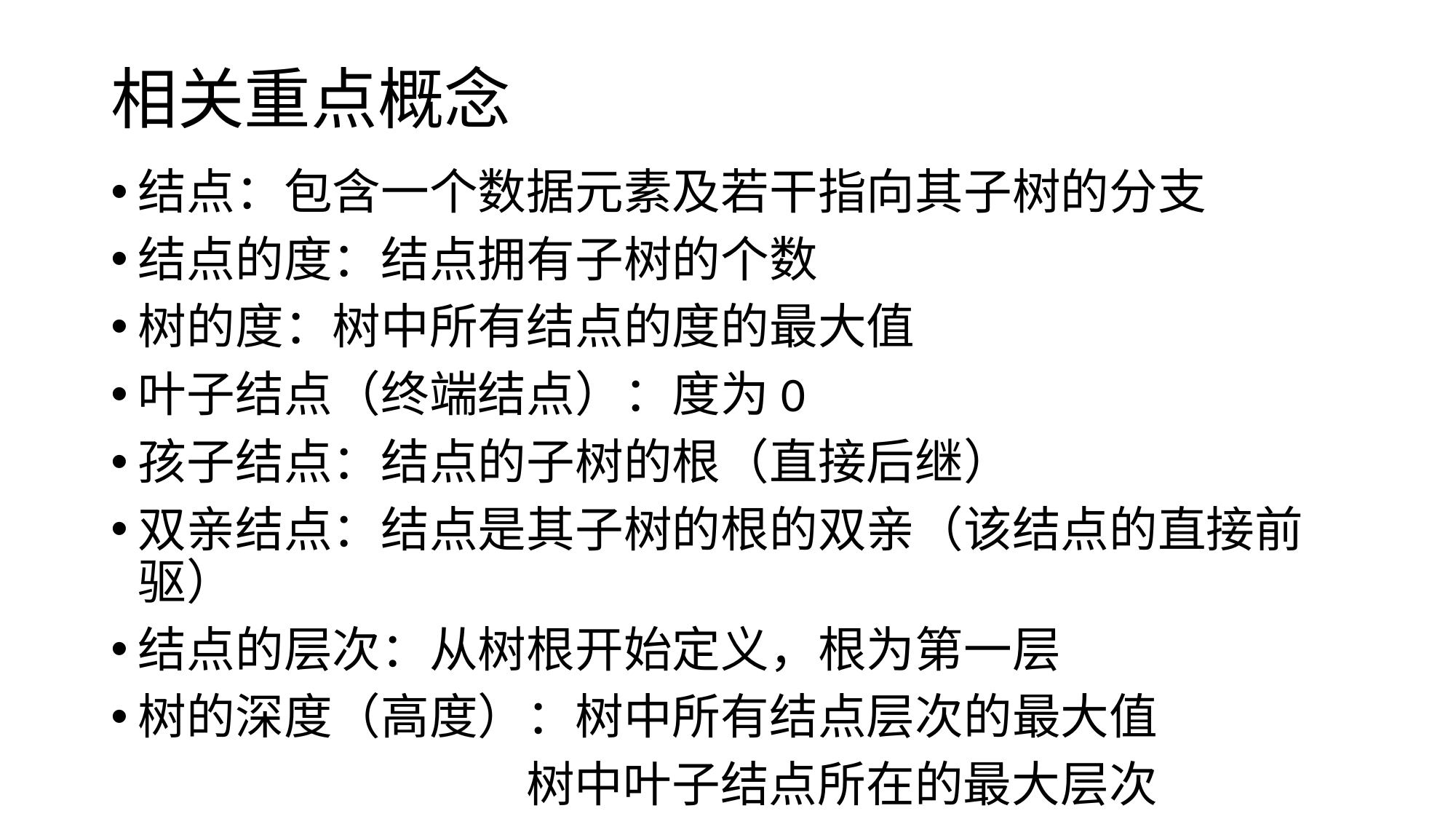

# 相关重点概念
结点：包含一个数据元素及若干指向其子树的分支
结点的度：结点拥有子树的个数
树的度：树中所有结点的度的最大值
叶子结点（终端结点）：度为0
孩子结点：结点的子树的根（直接后继）
双亲结点：结点是其子树的根的双亲（该结点的直接前驱）
结点的层次：从树根开始定义，根为第一层
树的深度（高度）：树中所有结点层次的最大值
                                     树中叶子结点所在的最大层次